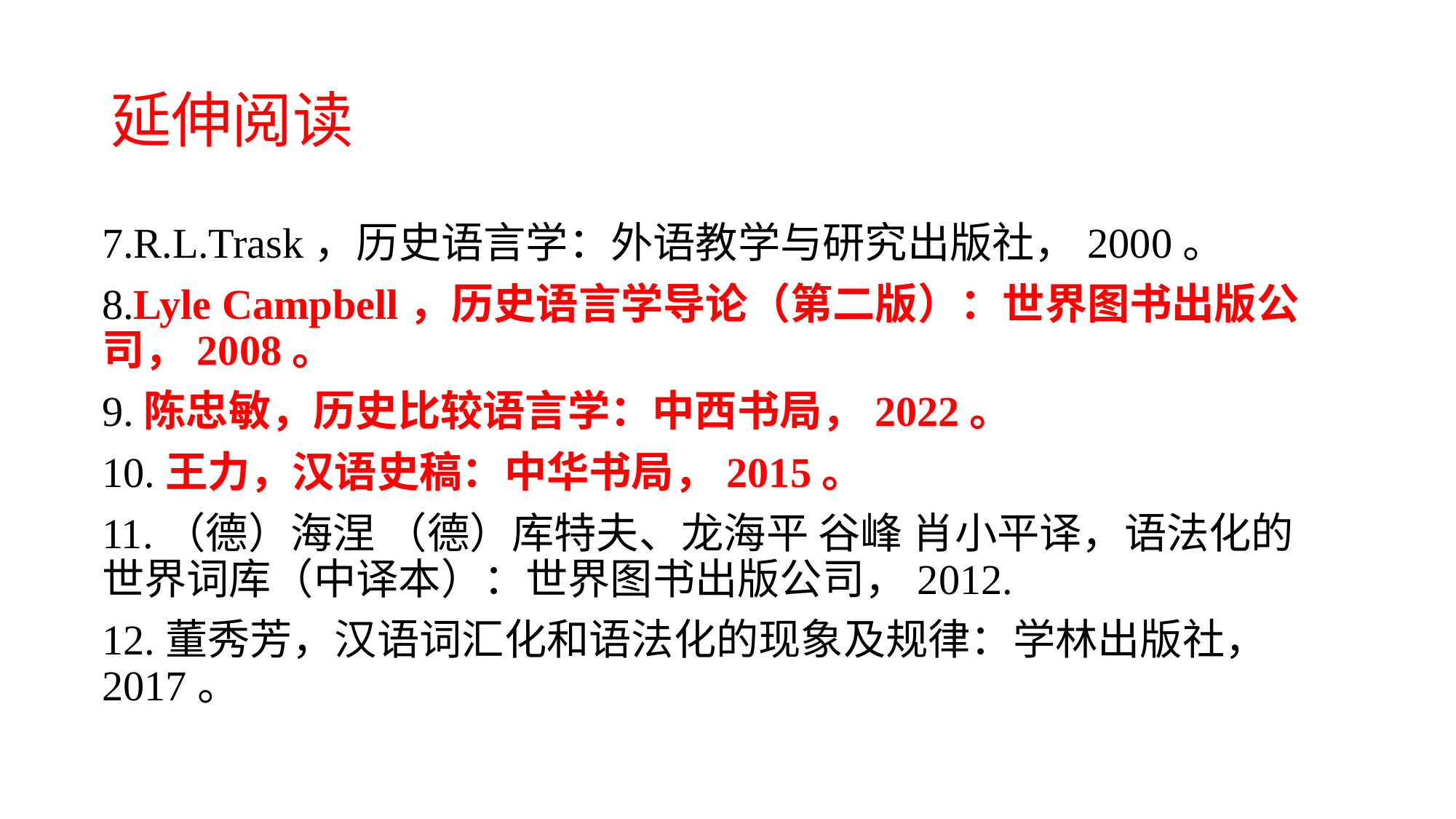

# 延伸阅读
7.R.L.Trask，历史语言学：外语教学与研究出版社，2000。
8.Lyle Campbell，历史语言学导论（第二版）：世界图书出版公司，2008。
9.陈忠敏，历史比较语言学：中西书局，2022。
10.王力，汉语史稿：中华书局，2015。
11.（德）海涅 （德）库特夫、龙海平 谷峰 肖小平译，语法化的世界词库（中译本）：世界图书出版公司，2012.
12.董秀芳，汉语词汇化和语法化的现象及规律：学林出版社， 2017。